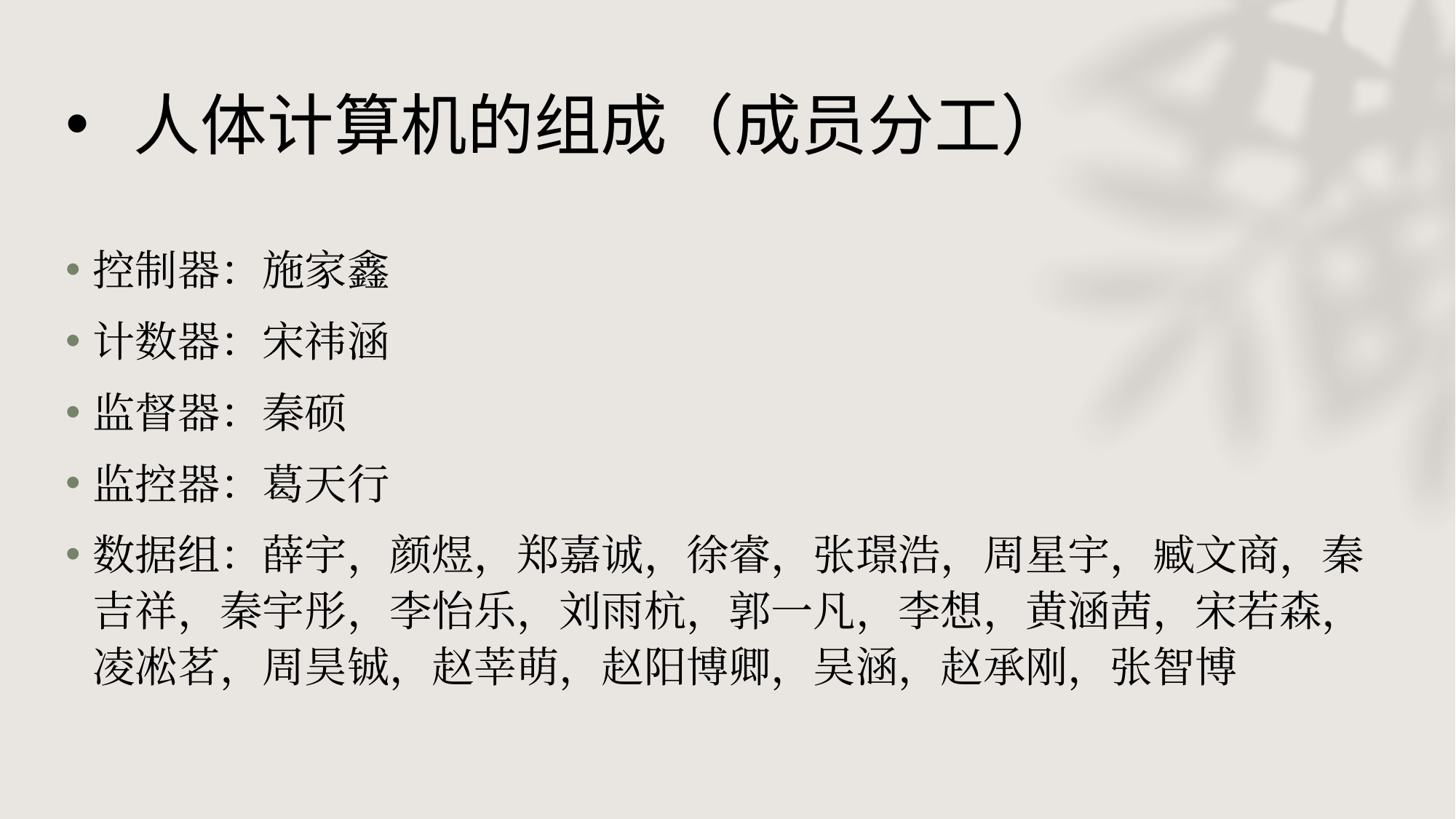

# 人体计算机的组成（成员分工）
控制器：施家鑫
计数器：宋祎涵
监督器：秦硕
监控器：葛天行
数据组：薛宇，颜煜，郑嘉诚，徐睿，张璟浩，周星宇，臧文商，秦吉祥，秦宇彤，李怡乐，刘雨杭，郭一凡，李想，黄涵茜，宋若森，凌凇茗，周昊铖，赵莘萌，赵阳博卿，吴涵，赵承刚，张智博